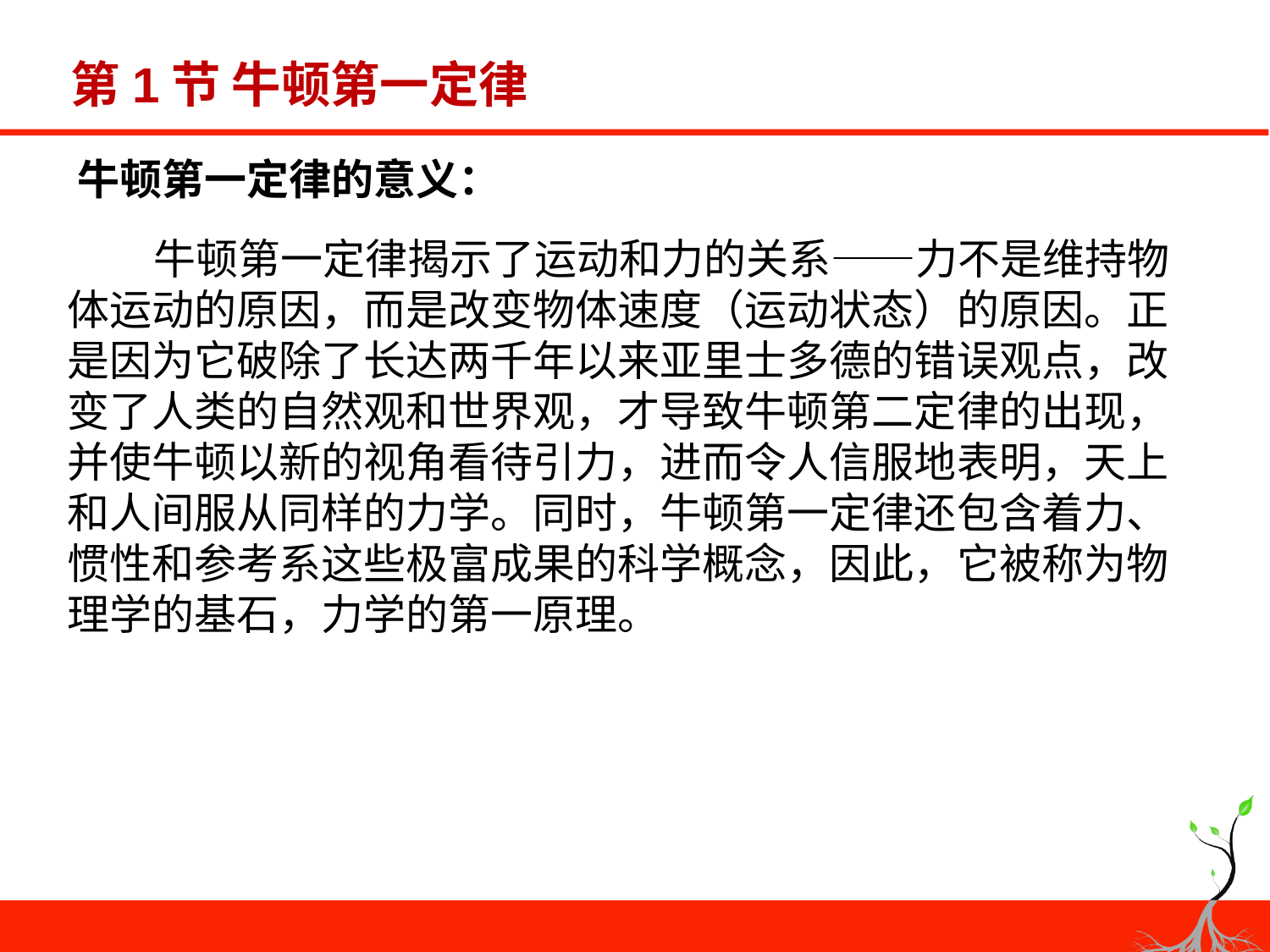

# 第1节 牛顿第一定律
牛顿第一定律的意义：
        牛顿第一定律揭示了运动和力的关系——力不是维持物体运动的原因，而是改变物体速度（运动状态）的原因。正是因为它破除了长达两千年以来亚里士多德的错误观点，改变了人类的自然观和世界观，才导致牛顿第二定律的出现，并使牛顿以新的视角看待引力，进而令人信服地表明，天上和人间服从同样的力学。同时，牛顿第一定律还包含着力、惯性和参考系这些极富成果的科学概念，因此，它被称为物理学的基石，力学的第一原理。